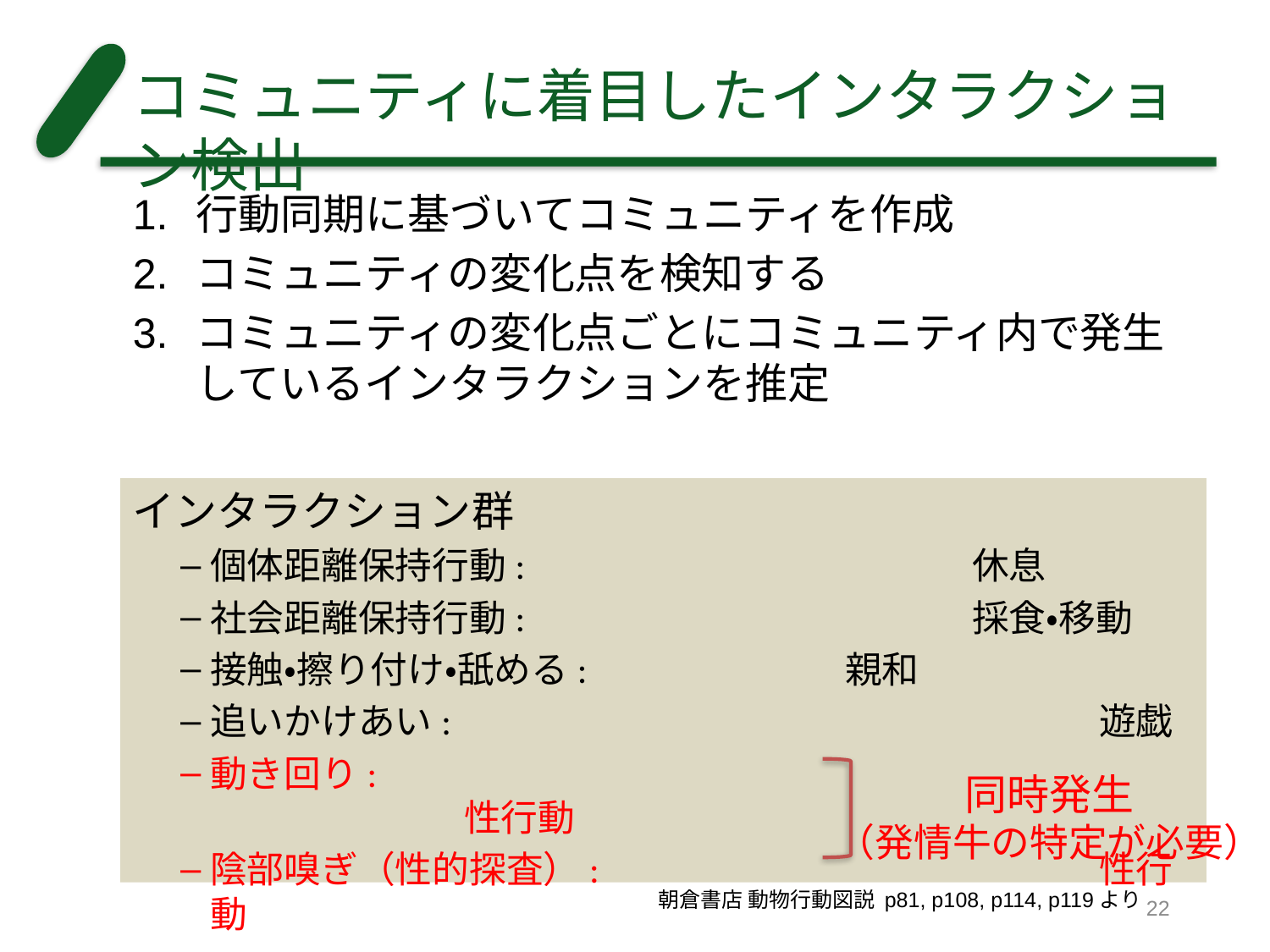

# コミュニティに着目したインタラクション検出
行動同期に基づいてコミュニティを作成
コミュニティの変化点を検知する
コミュニティの変化点ごとにコミュニティ内で発生しているインタラクションを推定
インタラクション群
個体距離保持行動: 				休息
社会距離保持行動: 				採食・移動
接触・擦り付け・舐める:	 		親和
追いかけあい: 						遊戯
動き回り: 								性行動
陰部嗅ぎ（性的探査）: 				性行動

同時発生
（発情牛の特定が必要）
朝倉書店 動物行動図説 p81, p108, p114, p119より
22